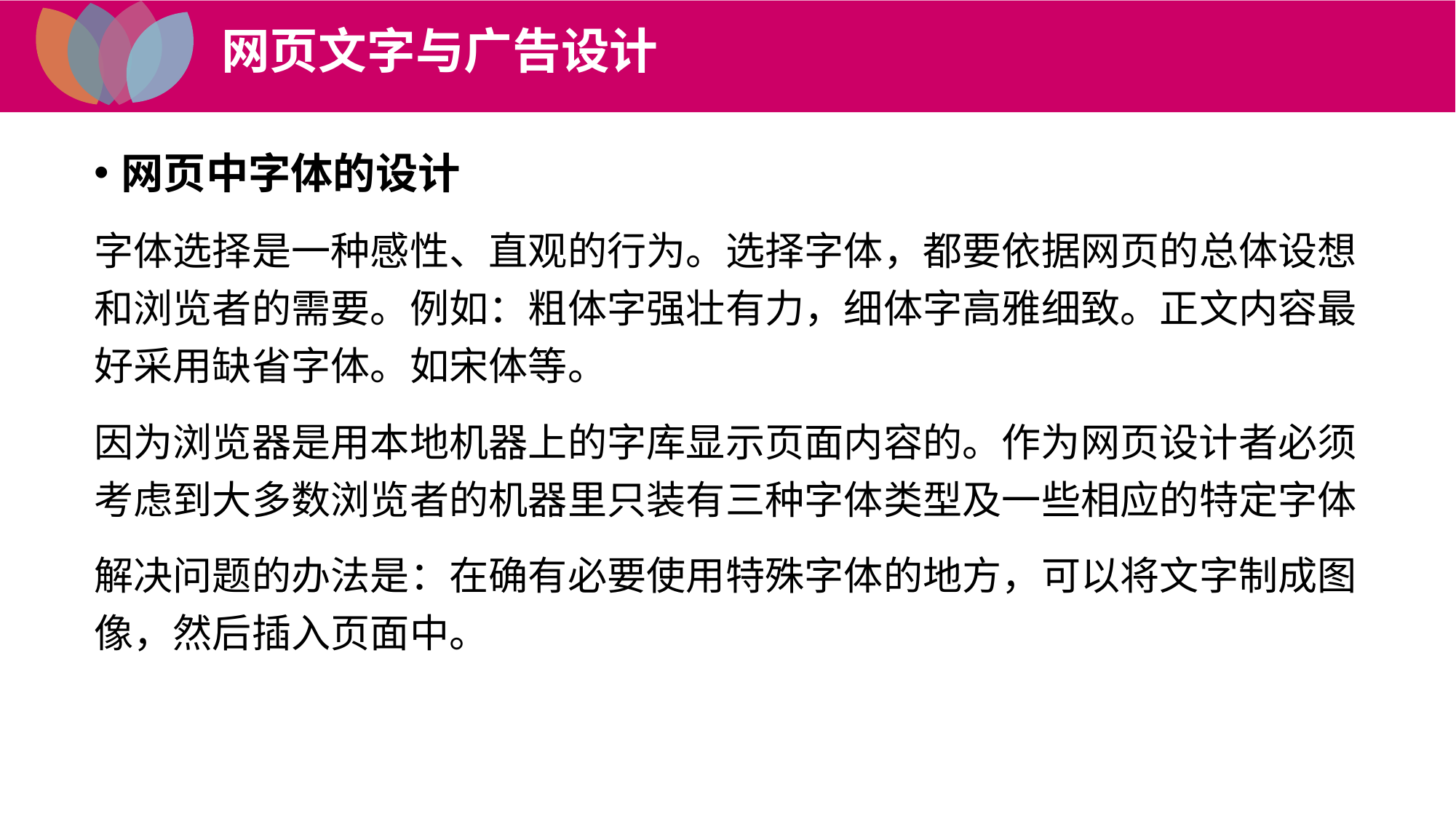

网页文字与广告设计
网页中字体的设计
字体选择是一种感性、直观的行为。选择字体，都要依据网页的总体设想和浏览者的需要。例如：粗体字强壮有力，细体字高雅细致。正文内容最好采用缺省字体。如宋体等。
因为浏览器是用本地机器上的字库显示页面内容的。作为网页设计者必须考虑到大多数浏览者的机器里只装有三种字体类型及一些相应的特定字体
解决问题的办法是：在确有必要使用特殊字体的地方，可以将文字制成图像，然后插入页面中。